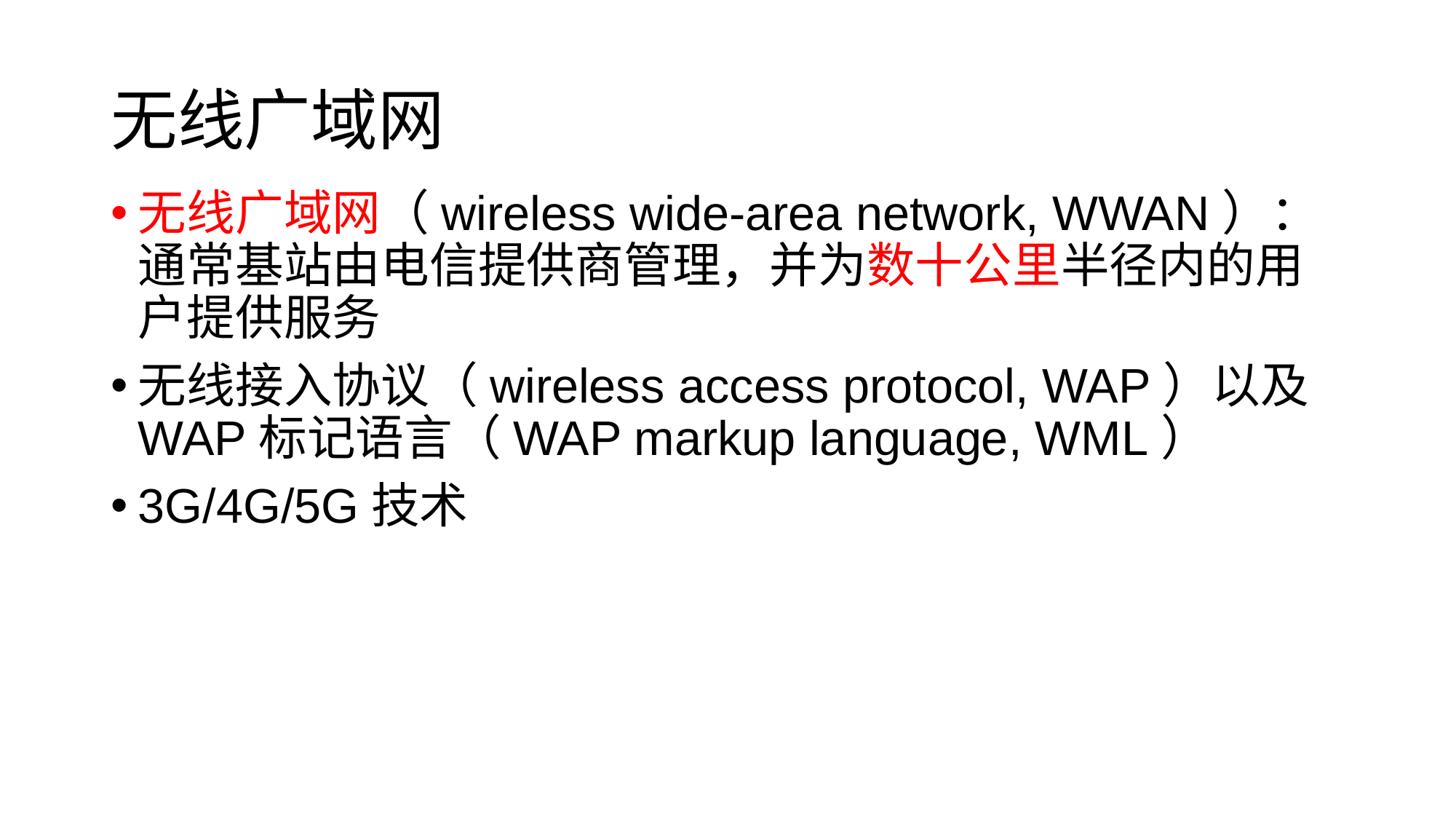

# 无线广域网
无线广域网（wireless wide-area network, WWAN）：通常基站由电信提供商管理，并为数十公里半径内的用户提供服务
无线接入协议（wireless access protocol, WAP）以及WAP标记语言（WAP markup language, WML）
3G/4G/5G技术